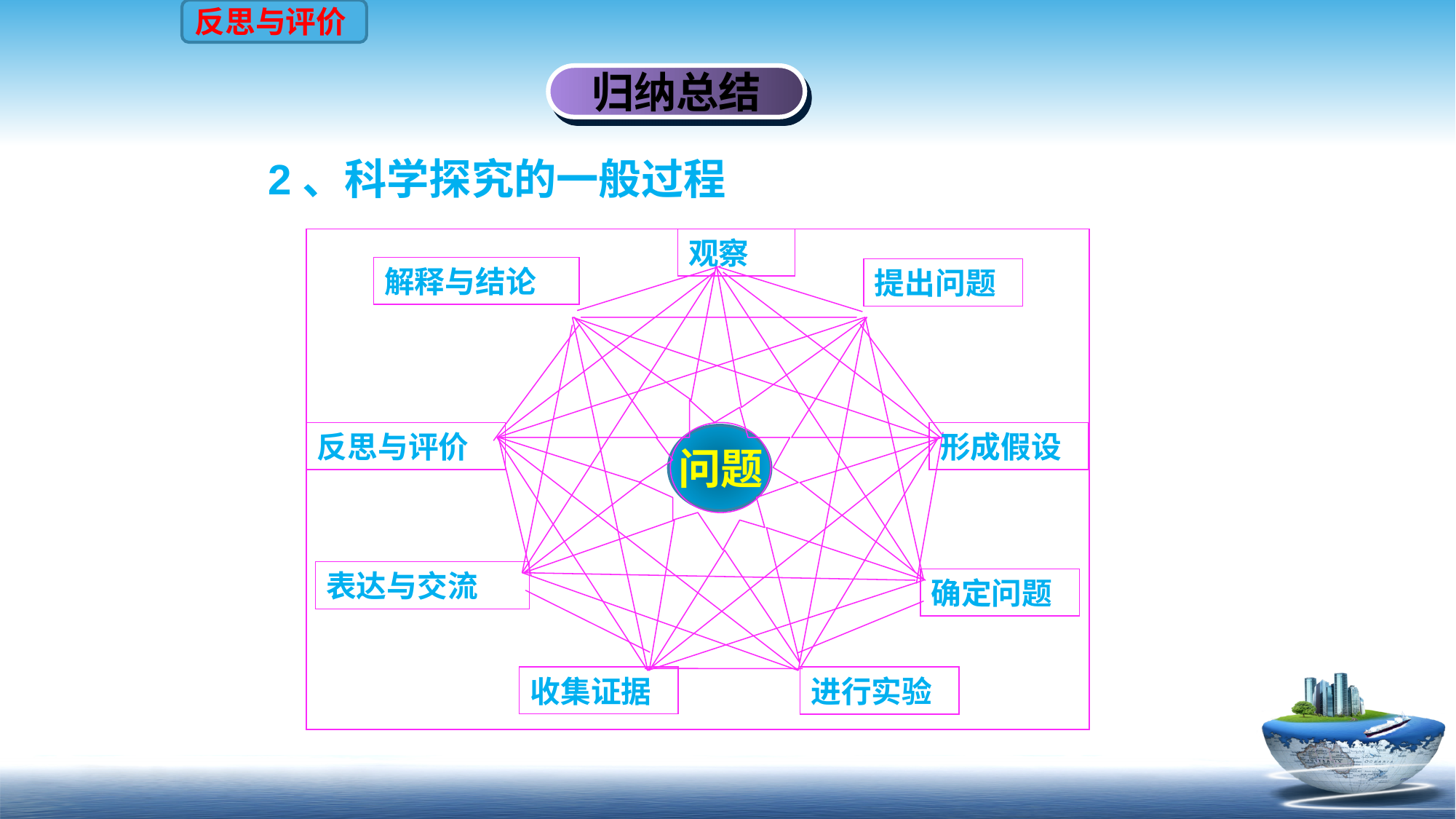

反思与评价
归纳总结
2、科学探究的一般过程

观察
解释与结论
提出问题

反思与评价
问题
形成假设

表达与交流
确定问题

收集证据
进行实验